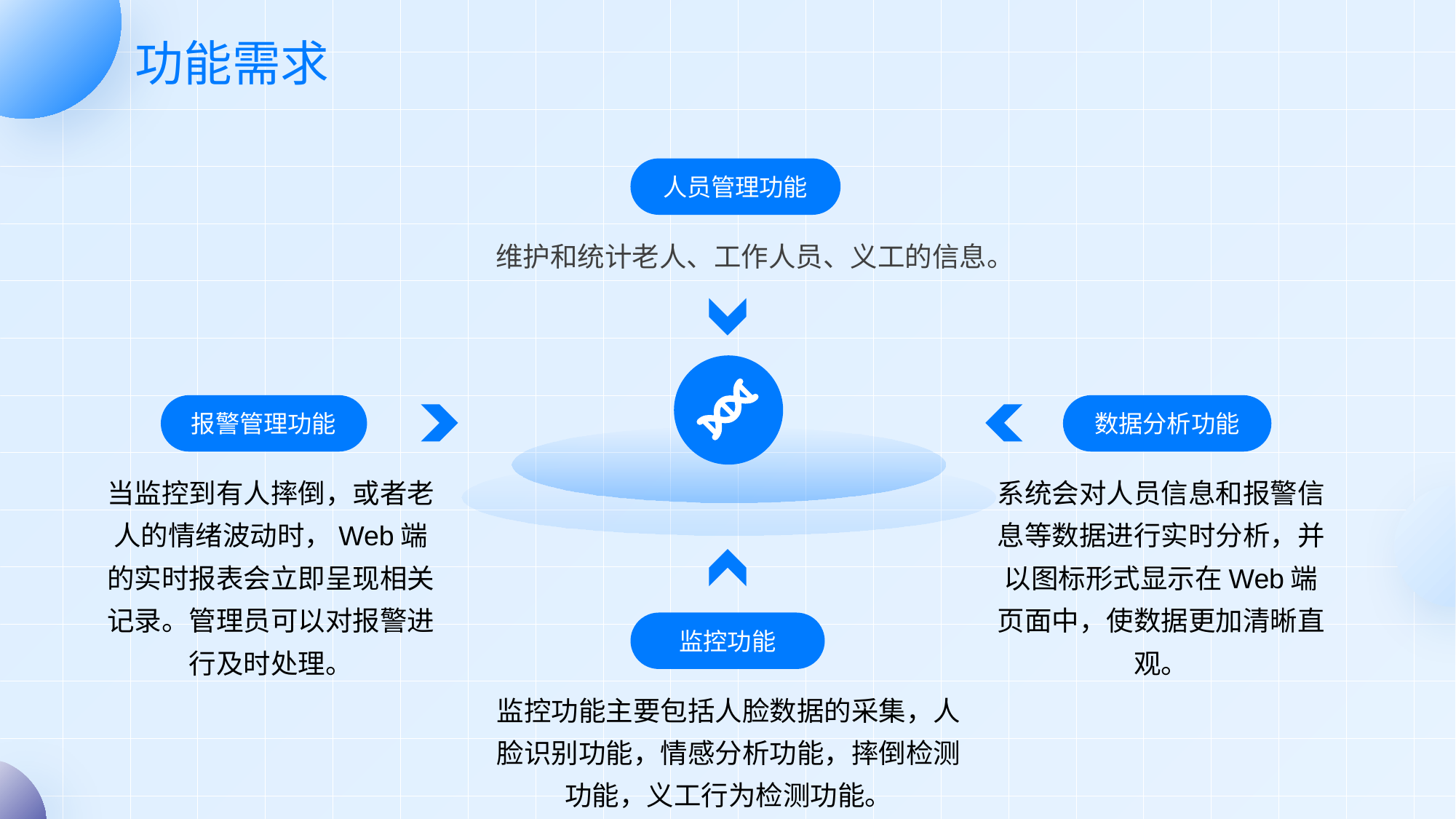

# 功能需求
人员管理功能
维护和统计老人、工作人员、义工的信息。

报警管理功能
数据分析功能

当监控到有人摔倒，或者老人的情绪波动时，Web端的实时报表会立即呈现相关记录。管理员可以对报警进行及时处理。
系统会对人员信息和报警信息等数据进行实时分析，并以图标形式显示在Web端页面中，使数据更加清晰直观。

监控功能
监控功能主要包括人脸数据的采集，人脸识别功能，情感分析功能，摔倒检测功能，义工行为检测功能。